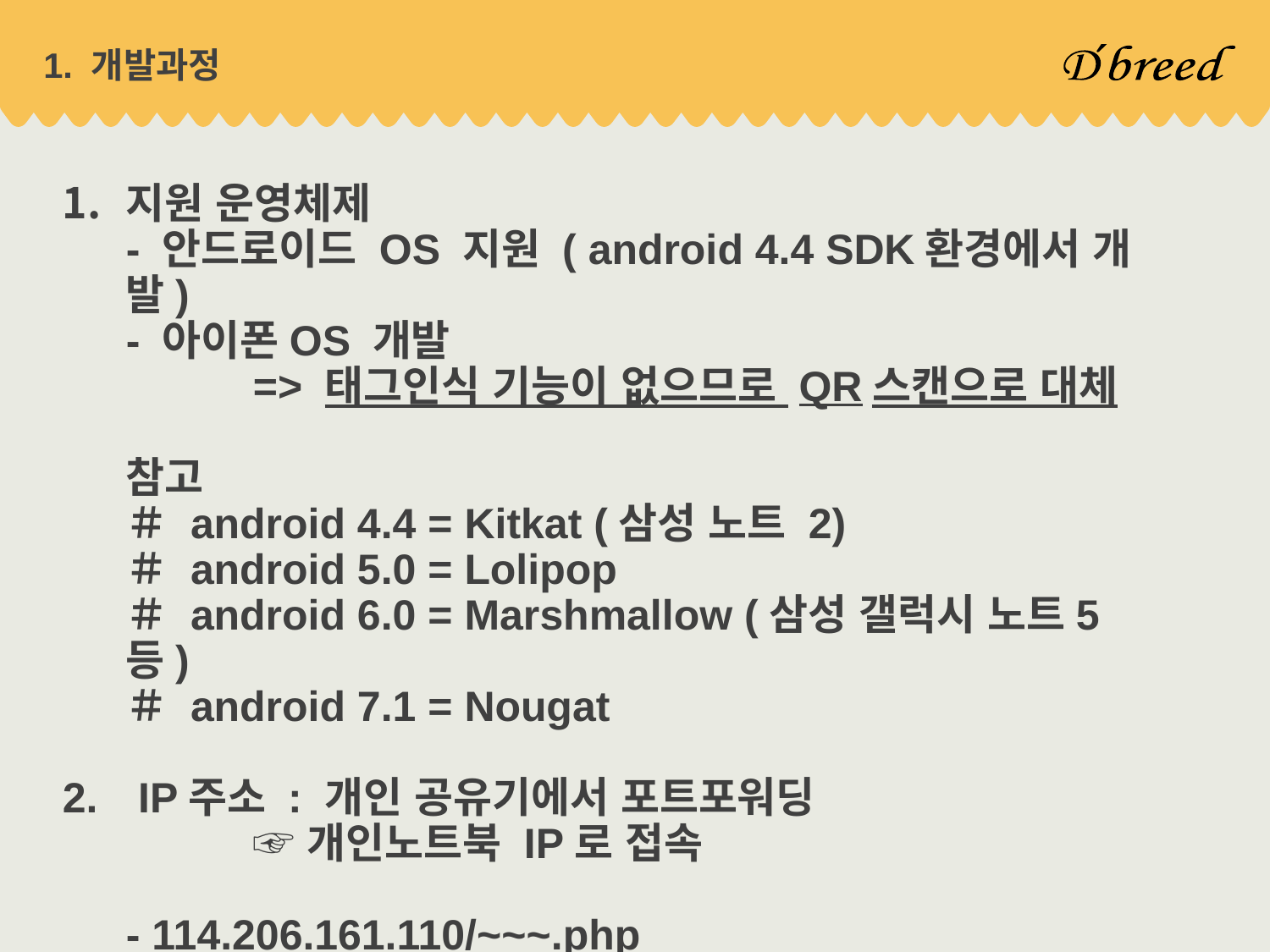

# 1. 개발과정
지원 운영체제
- 안드로이드 OS 지원 ( android 4.4 SDK환경에서 개발)
- 아이폰OS 개발
	=> 태그인식 기능이 없으므로 QR스캔으로 대체
참고
＃ android 4.4 = Kitkat (삼성 노트 2)
＃ android 5.0 = Lolipop
＃ android 6.0 = Marshmallow (삼성 갤럭시 노트5 등)
＃ android 7.1 = Nougat

 IP주소 : 개인 공유기에서 포트포워딩
	☞ 개인노트북 IP로 접속
- 114.206.161.110/~~~.php